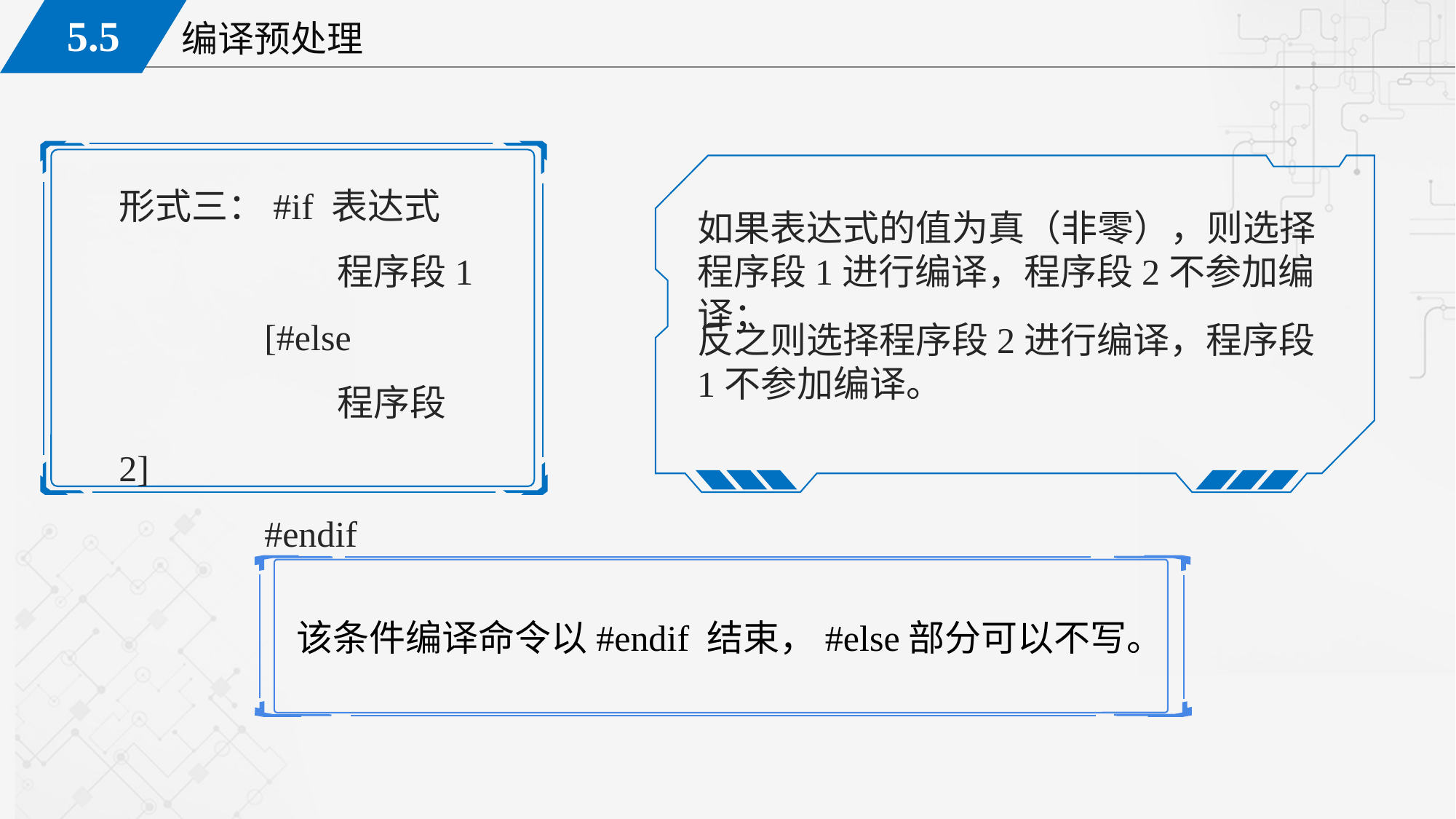

形式三：#if 表达式
	    	程序段1
                [#else
	    	程序段2]
                #endif

如果表达式的值为真（非零），则选择程序段1进行编译，程序段2不参加编译；
反之则选择程序段2进行编译，程序段1不参加编译。

该条件编译命令以#endif 结束，#else部分可以不写。